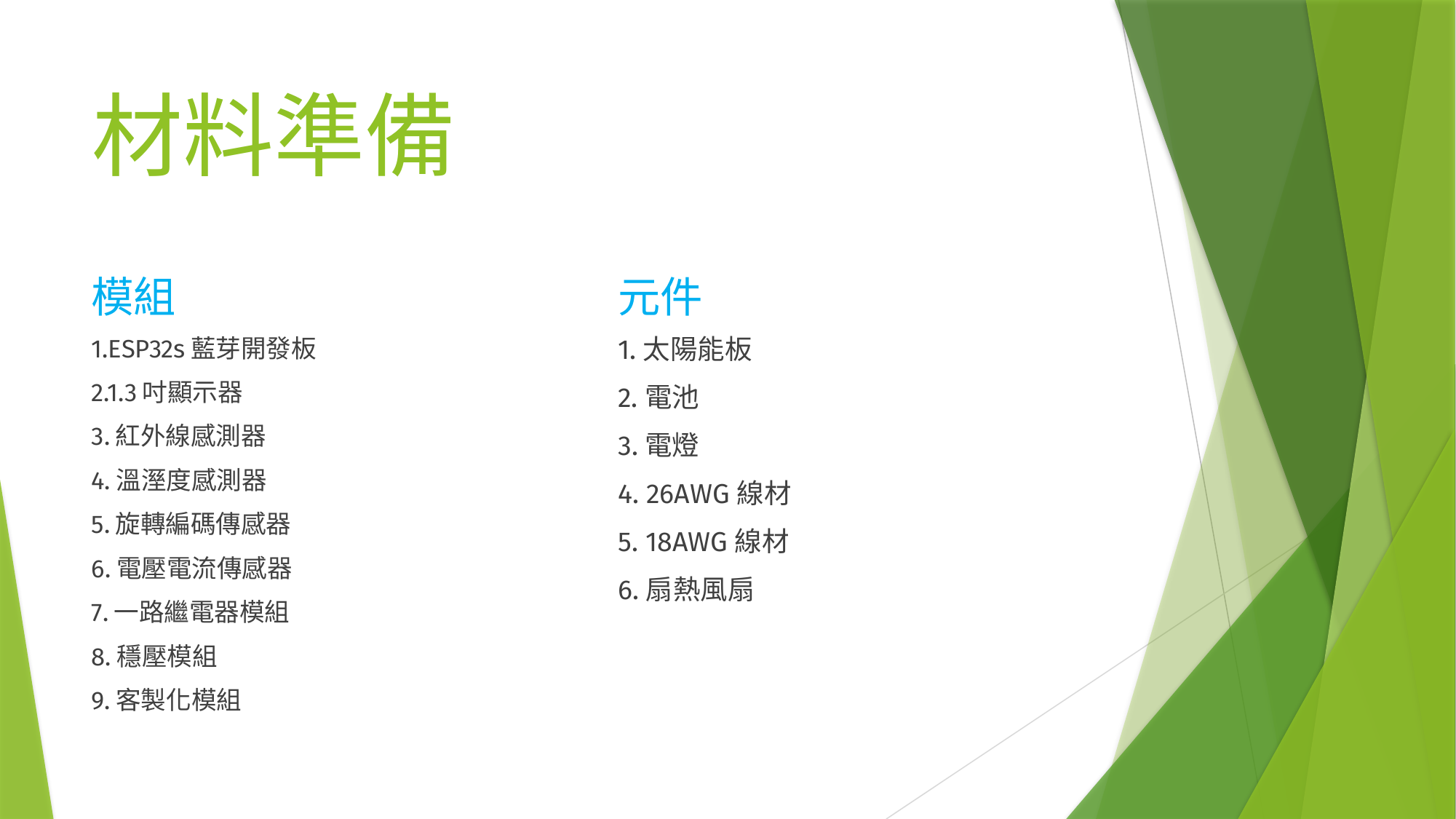

# 材料準備
模組
元件
1.ESP32s藍芽開發板
2.1.3吋顯示器
3.紅外線感測器
4.溫溼度感測器
5.旋轉編碼傳感器
6.電壓電流傳感器
7.一路繼電器模組
8.穩壓模組
9.客製化模組
1.太陽能板
2.電池
3.電燈
4. 26AWG線材
5. 18AWG線材
6.扇熱風扇